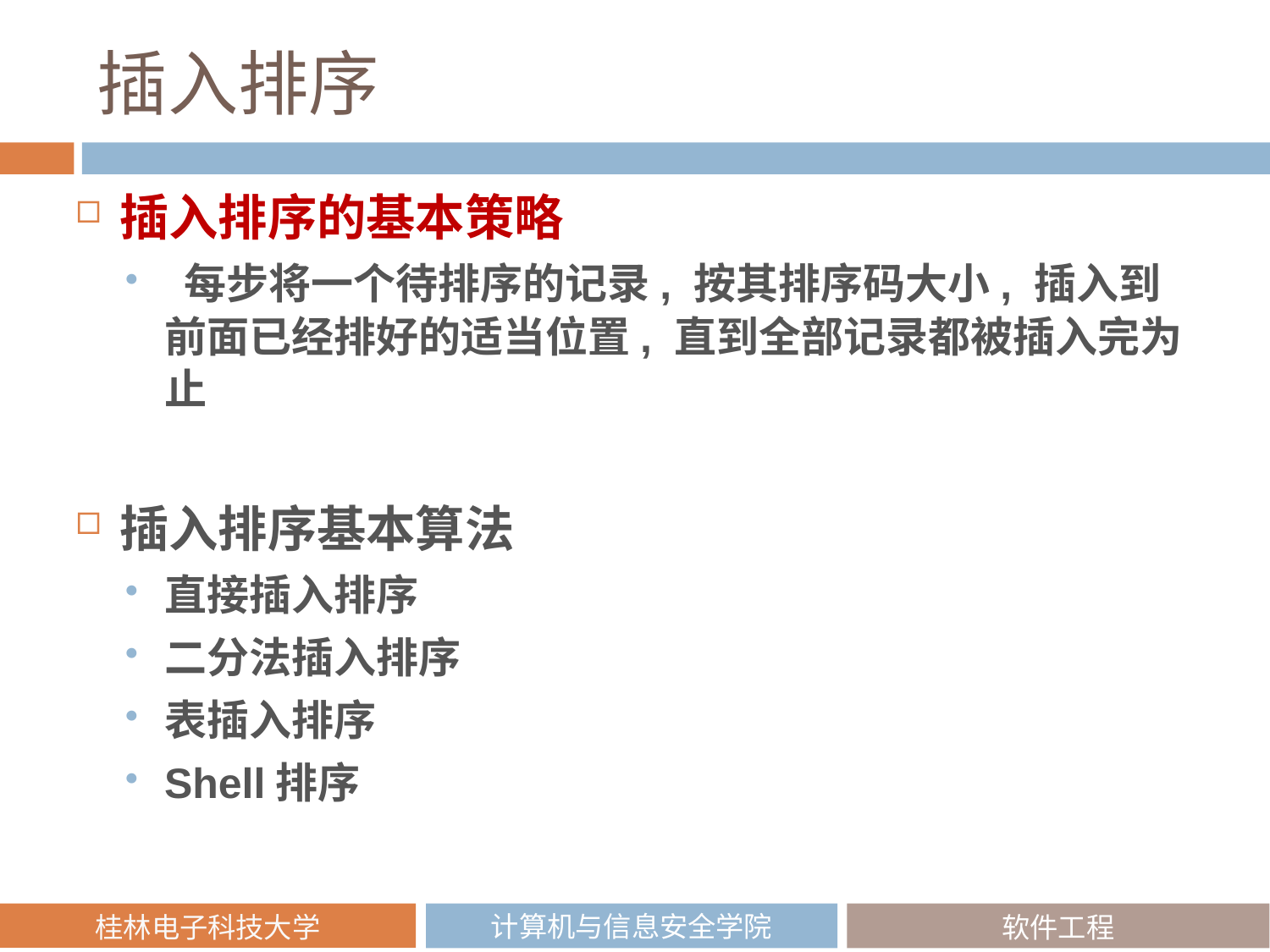

# 插入排序
插入排序的基本策略
 每步将一个待排序的记录, 按其排序码大小, 插入到前面已经排好的适当位置, 直到全部记录都被插入完为止

插入排序基本算法
直接插入排序
二分法插入排序
表插入排序
Shell排序